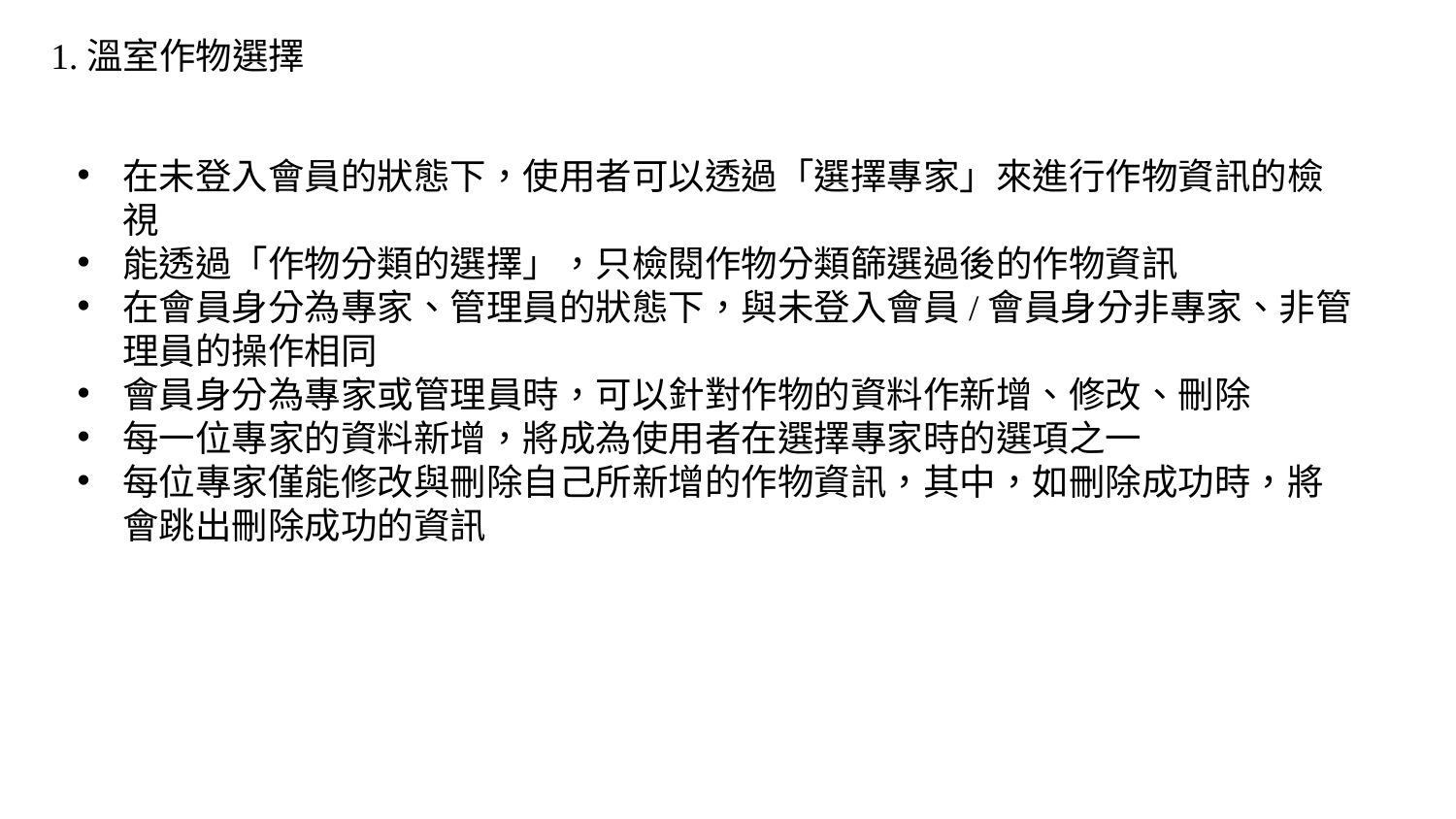

1.溫室作物選擇
在未登入會員的狀態下，使用者可以透過「選擇專家」來進行作物資訊的檢視
能透過「作物分類的選擇」，只檢閱作物分類篩選過後的作物資訊
在會員身分為專家、管理員的狀態下，與未登入會員/會員身分非專家、非管理員的操作相同
會員身分為專家或管理員時，可以針對作物的資料作新增、修改、刪除
每一位專家的資料新增，將成為使用者在選擇專家時的選項之一
每位專家僅能修改與刪除自己所新增的作物資訊，其中，如刪除成功時，將會跳出刪除成功的資訊